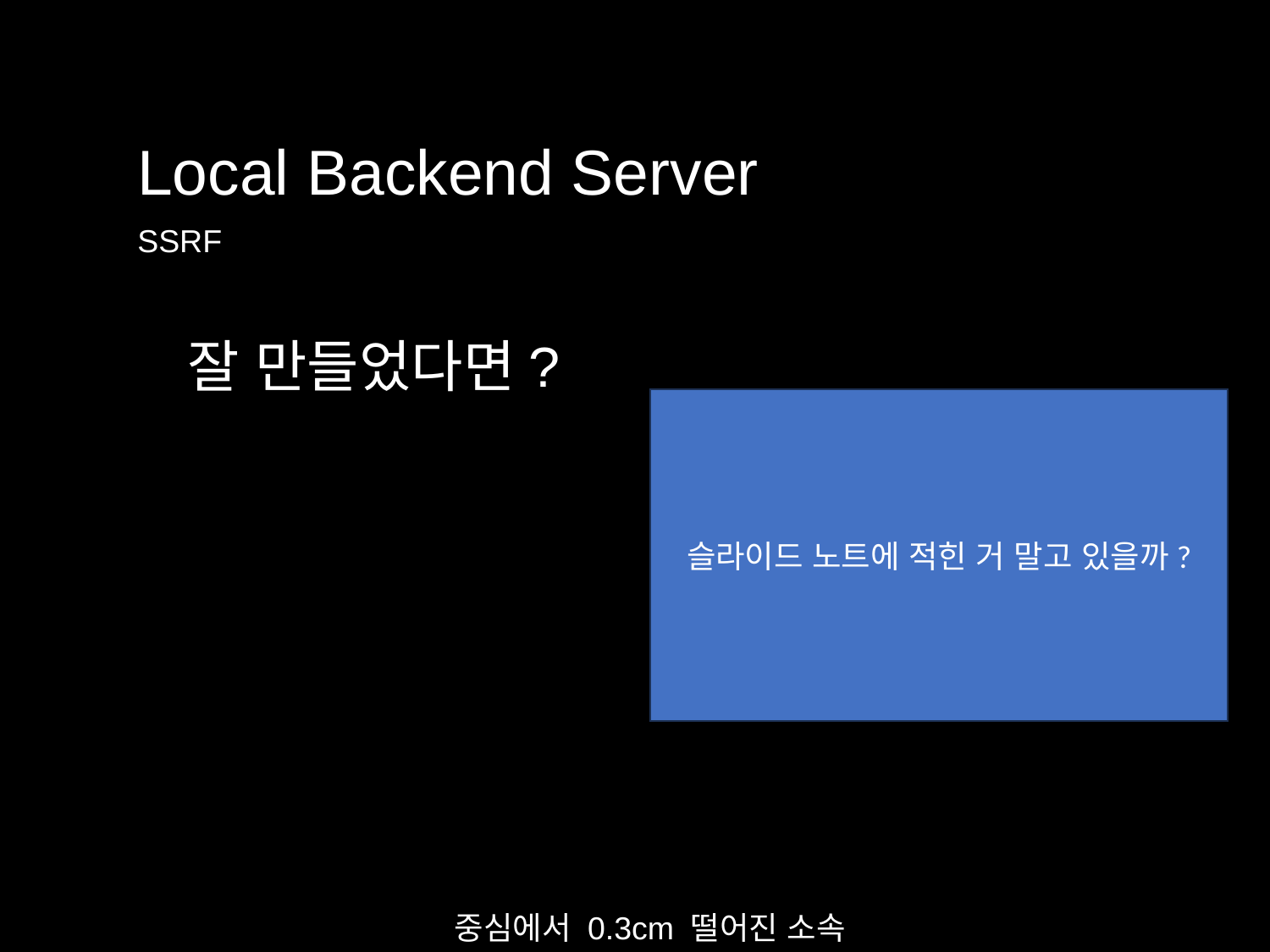

Local Backend Server
SSRF
잘 만들었다면?
슬라이드 노트에 적힌 거 말고 있을까?